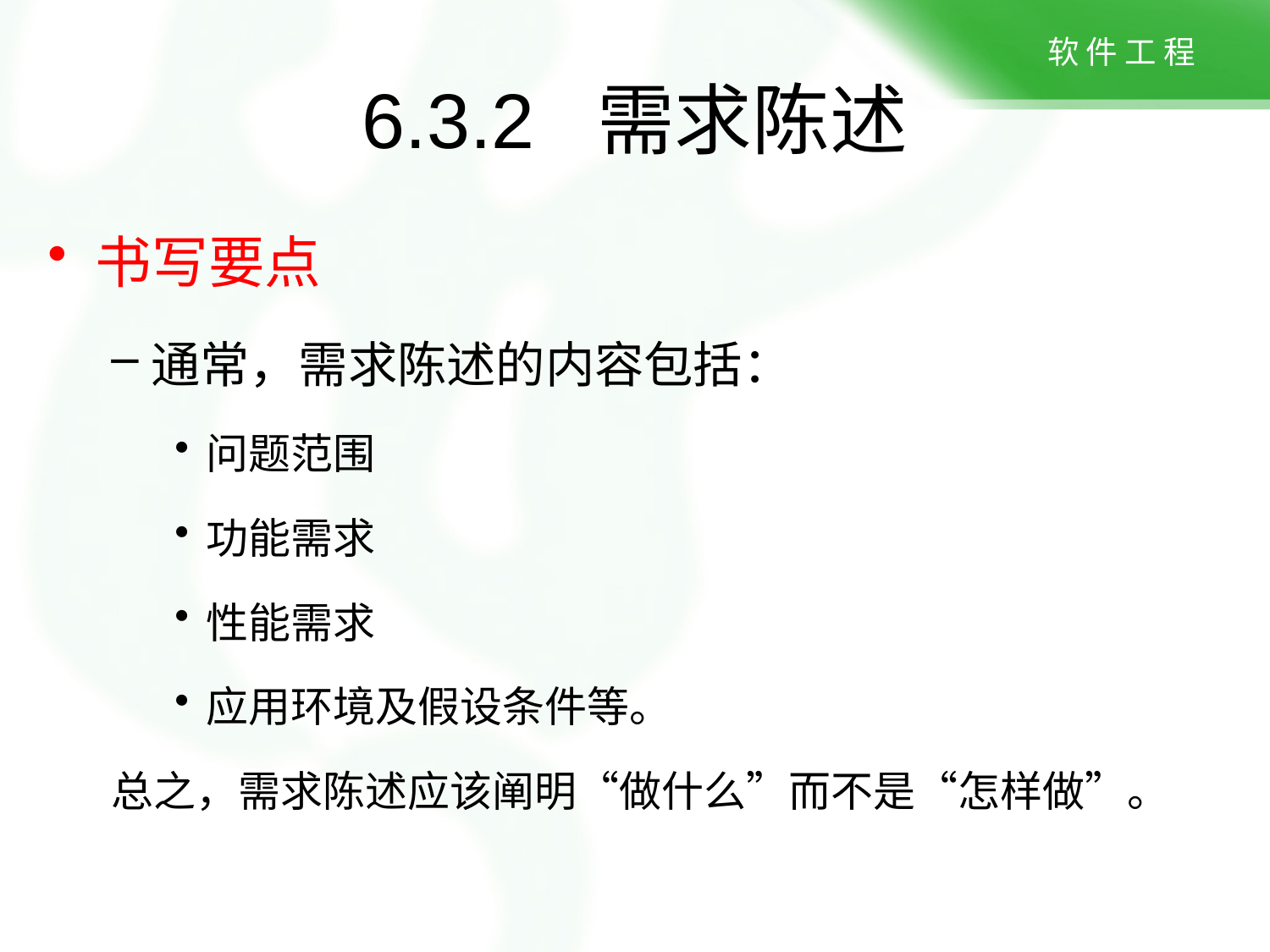

6.3.2  需求陈述
书写要点
通常，需求陈述的内容包括：
问题范围
功能需求
性能需求
应用环境及假设条件等。
总之，需求陈述应该阐明“做什么”而不是“怎样做”。